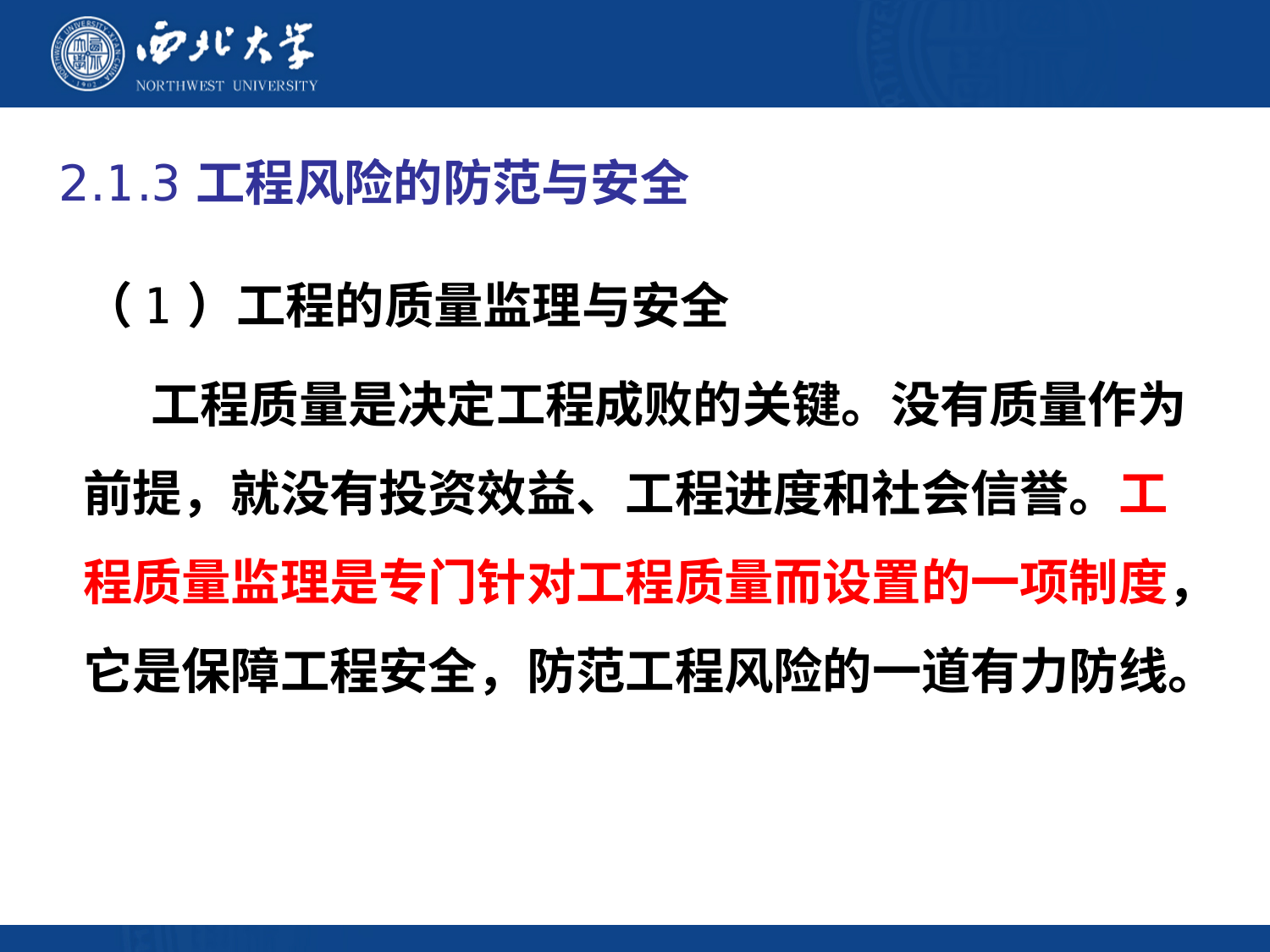

# 2.1.3工程风险的防范与安全
（1）工程的质量监理与安全
     工程质量是决定工程成败的关键。没有质量作为前提，就没有投资效益、工程进度和社会信誉。工程质量监理是专门针对工程质量而设置的一项制度，它是保障工程安全，防范工程风险的一道有力防线。